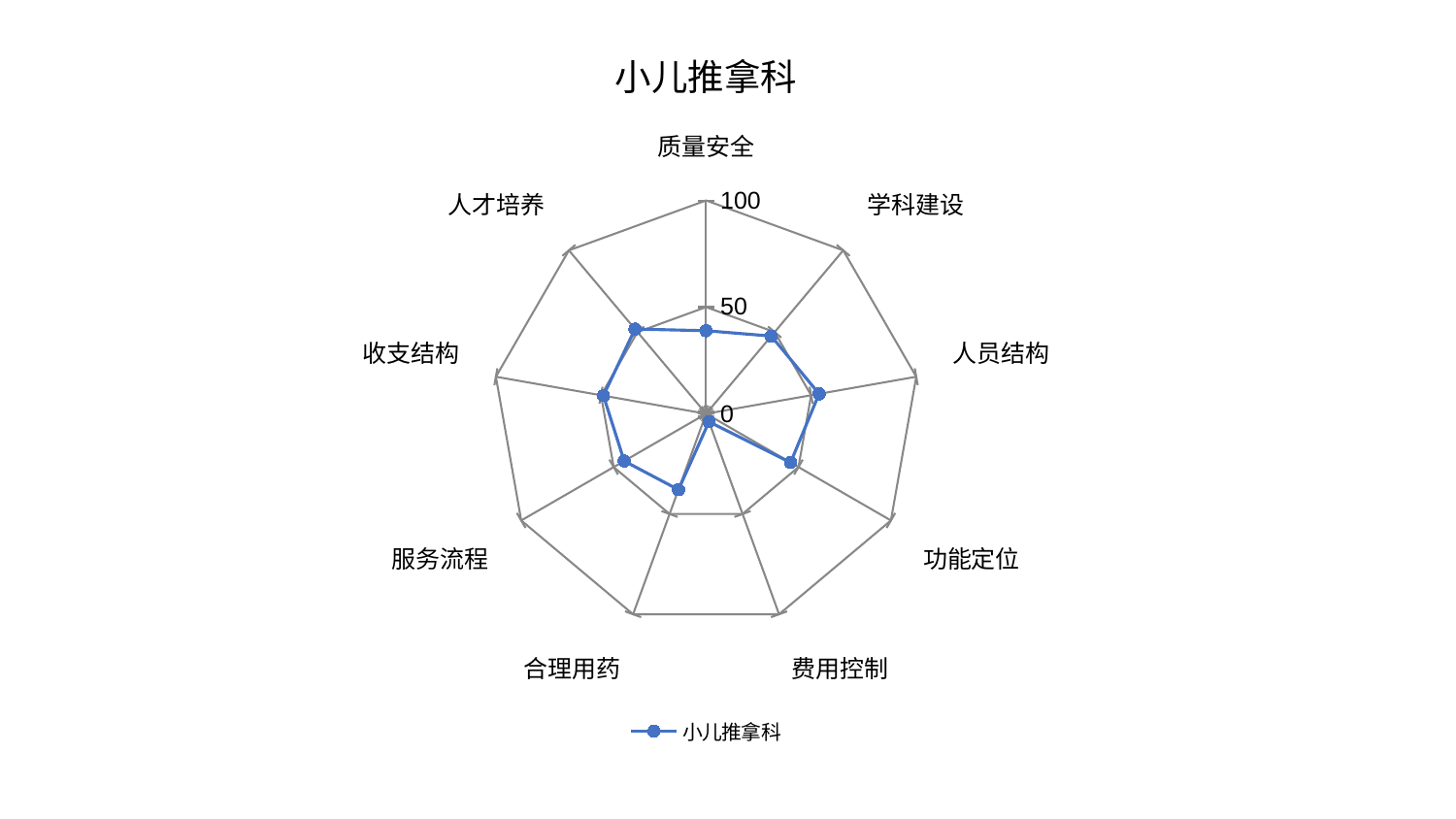

### Chart: 小儿推拿科

| Category | 小儿推拿科 |
|---|---|
| 质量安全 | 38.94575195444018 |
| 学科建设 | 47.535755758408435 |
| 人员结构 | 53.78626155735699 |
| 功能定位 | 45.7313544186936 |
| 费用控制 | 4.004149597849464 |
| 合理用药 | 37.86196222994752 |
| 服务流程 | 44.30557002293907 |
| 收支结构 | 48.835672074092464 |
| 人才培养 | 51.83877344258963 |
77